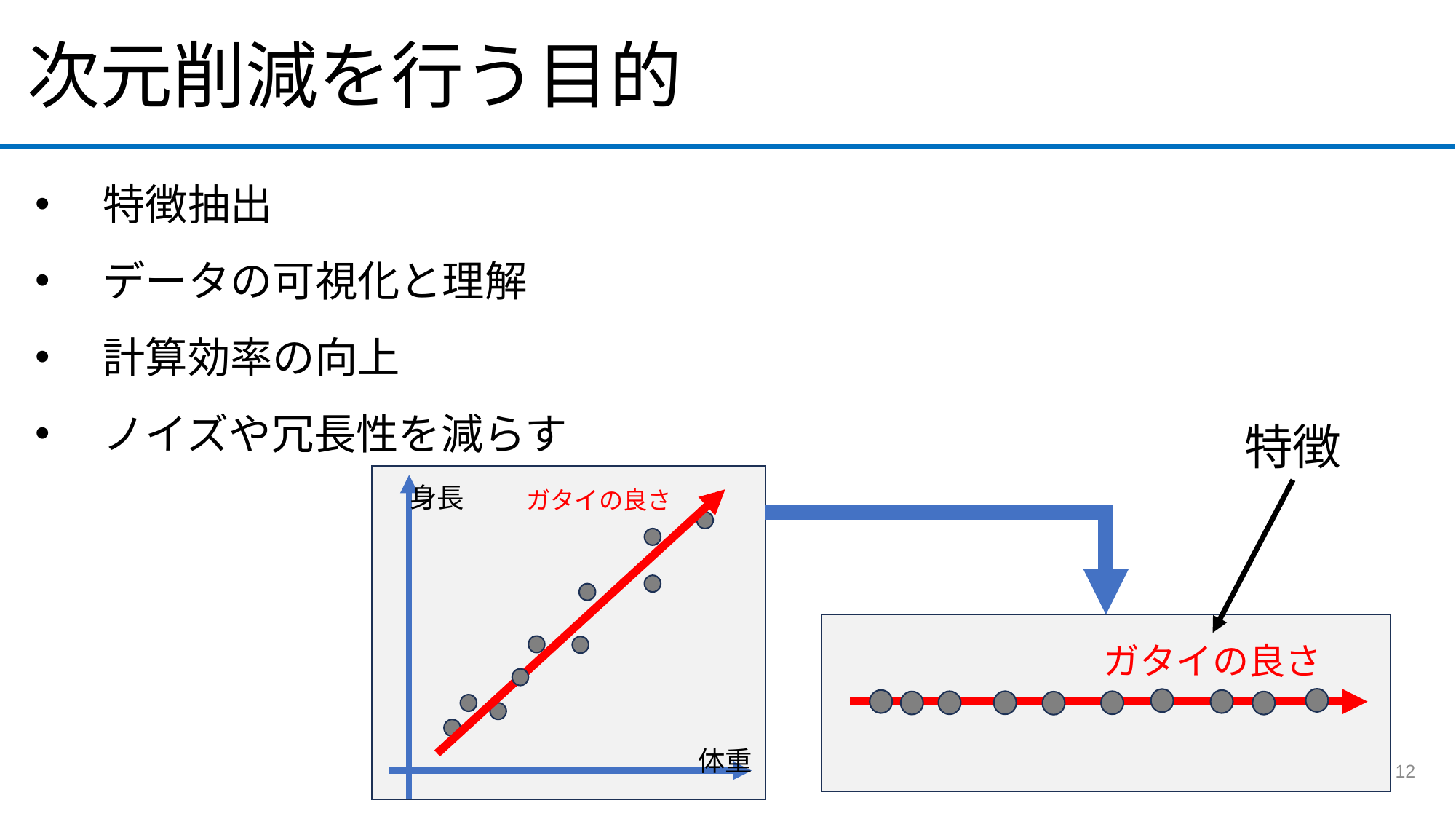

次元削減を行う目的
特徴抽出
データの可視化と理解
計算効率の向上
ノイズや冗長性を減らす
特徴

身長

体重
ガタイの良さ

ガタイの良さ

12